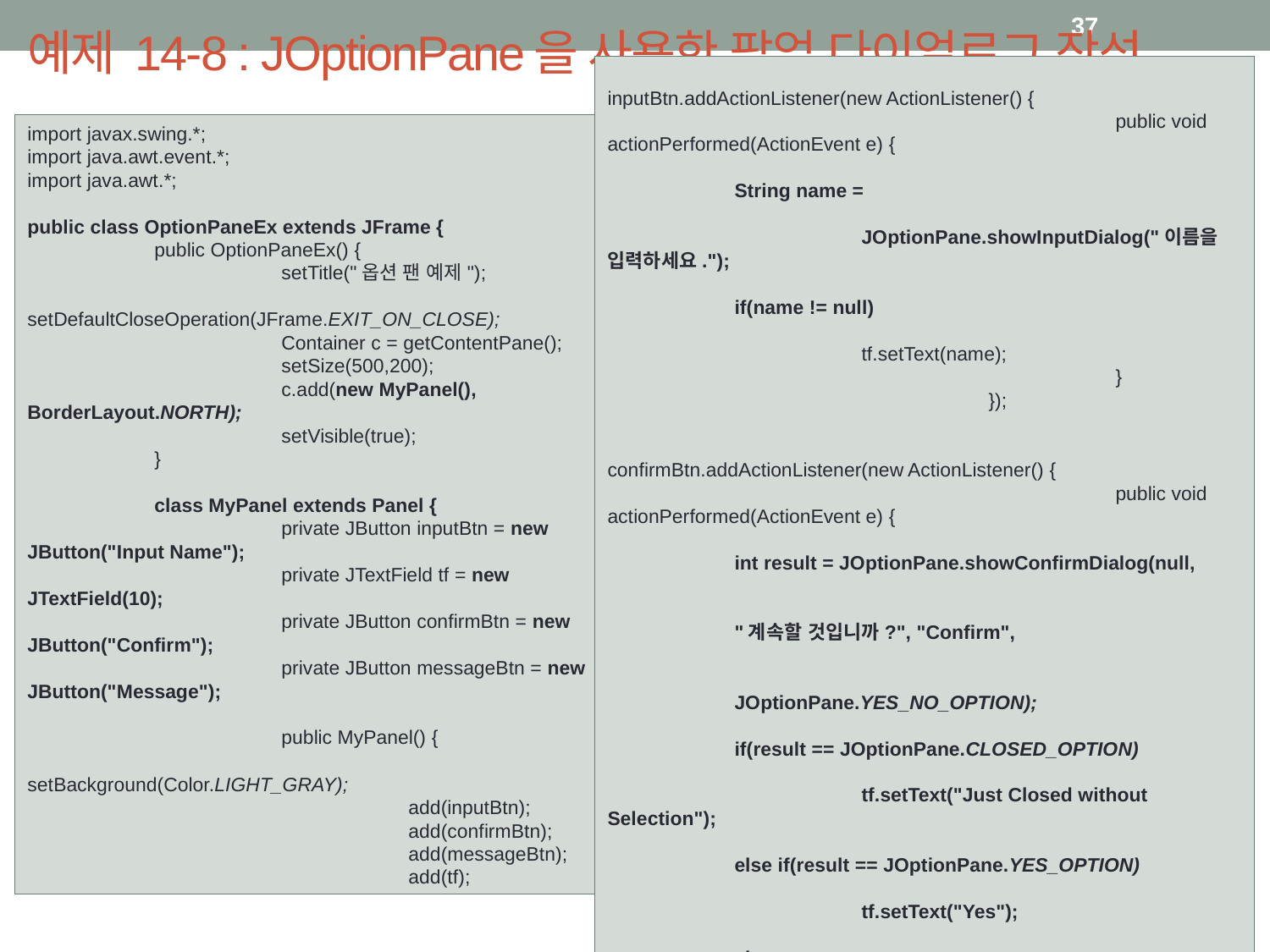

37
예제 14-8 : JOptionPane을 사용한 팝업 다이얼로그 작성
			inputBtn.addActionListener(new ActionListener() {
				public void actionPerformed(ActionEvent e) {
					String name =
						JOptionPane.showInputDialog("이름을 입력하세요.");
					if(name != null)
						tf.setText(name);
				}
			});

			confirmBtn.addActionListener(new ActionListener() {
				public void actionPerformed(ActionEvent e) {
					int result = JOptionPane.showConfirmDialog(null,
									"계속할 것입니까?", "Confirm",
									JOptionPane.YES_NO_OPTION);
					if(result == JOptionPane.CLOSED_OPTION)
						tf.setText("Just Closed without Selection");
					else if(result == JOptionPane.YES_OPTION)
						tf.setText("Yes");
					else
						tf.setText("No");
				}
			});

			messageBtn.addActionListener(new ActionListener() {
				public void actionPerformed(ActionEvent e) {
					JOptionPane.showMessageDialog(null,
									"조심하세요", "Message",
									JOptionPane.ERROR_MESSAGE);
				}
			});
		}
	}

	public static void main(String [] args) {
		new OptionPaneEx();
	}
}
import javax.swing.*;
import java.awt.event.*;
import java.awt.*;

public class OptionPaneEx extends JFrame {
	public OptionPaneEx() {
		setTitle("옵션 팬 예제");
		setDefaultCloseOperation(JFrame.EXIT_ON_CLOSE);
		Container c = getContentPane();
		setSize(500,200);
		c.add(new MyPanel(),	BorderLayout.NORTH);
		setVisible(true);
	}

	class MyPanel extends Panel {
		private JButton inputBtn = new JButton("Input Name");
		private JTextField tf = new JTextField(10);
		private JButton confirmBtn = new JButton("Confirm");
		private JButton messageBtn = new JButton("Message");

		public MyPanel() {
			setBackground(Color.LIGHT_GRAY);
			add(inputBtn);
			add(confirmBtn);
			add(messageBtn);
			add(tf);